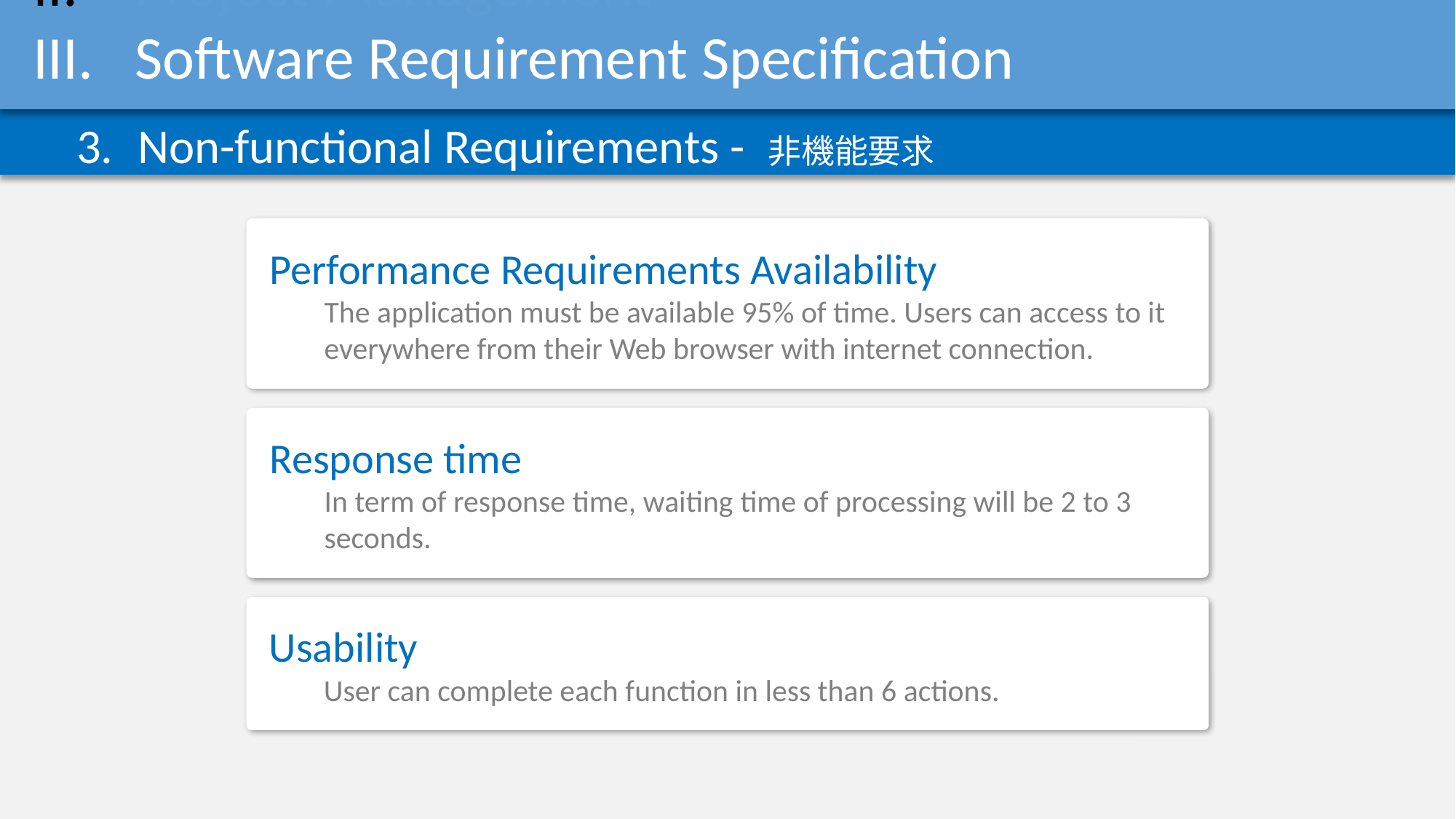

Introduction
Project Management
Software Requirement Specification

Non-functional Requirements - 非機能要求
Performance Requirements Availability
The application must be available 95% of time. Users can access to it everywhere from their Web browser with internet connection.
Response time
In term of response time, waiting time of processing will be 2 to 3 seconds.
Usability
User can complete each function in less than 6 actions.